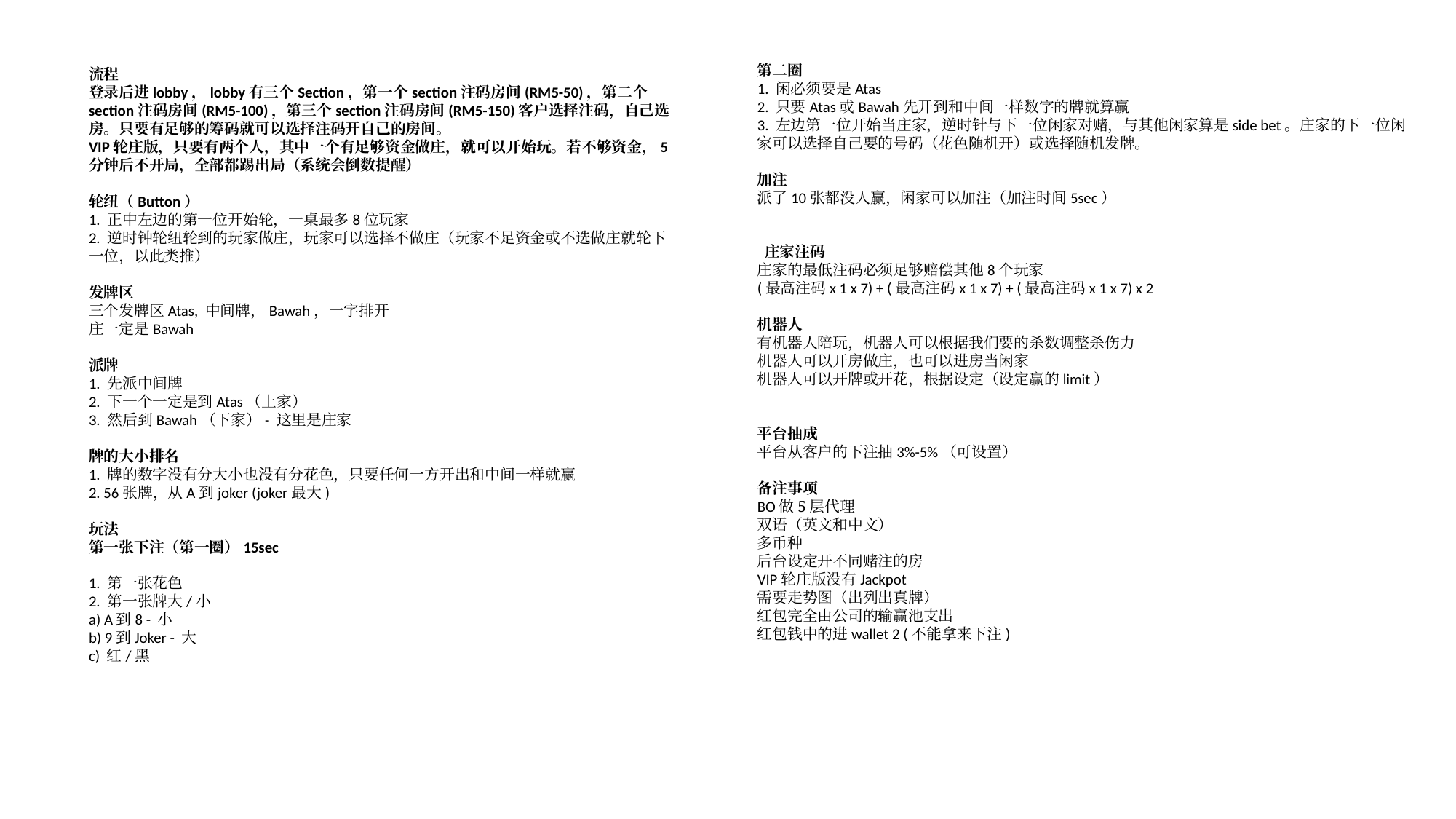

第二圈
1. 闲必须要是Atas
2. 只要Atas或Bawah先开到和中间一样数字的牌就算赢
3. 左边第一位开始当庄家，逆时针与下一位闲家对赌，与其他闲家算是side bet。庄家的下一位闲家可以选择自己要的号码（花色随机开）或选择随机发牌。

加注
派了10张都没人赢，闲家可以加注（加注时间5sec）

 庄家注码
庄家的最低注码必须足够赔偿其他8个玩家
(最高注码x 1 x 7) + (最高注码x 1 x 7) + (最高注码x 1 x 7) x 2

机器人
有机器人陪玩，机器人可以根据我们要的杀数调整杀伤力
机器人可以开房做庄，也可以进房当闲家
机器人可以开牌或开花，根据设定（设定赢的limit）

平台抽成
平台从客户的下注抽3%-5%（可设置）

备注事项
BO做5层代理
双语（英文和中文）
多币种
后台设定开不同赌注的房
VIP轮庄版没有Jackpot
需要走势图（出列出真牌）
红包完全由公司的输赢池支出
红包钱中的进wallet 2 (不能拿来下注)
流程
登录后进lobby，lobby有三个Section，第一个section注码房间(RM5-50)，第二个section注码房间(RM5-100)，第三个section注码房间(RM5-150)客户选择注码，自己选房。只要有足够的筹码就可以选择注码开自己的房间。
VIP轮庄版，只要有两个人，其中一个有足够资金做庄，就可以开始玩。若不够资金，5分钟后不开局，全部都踢出局（系统会倒数提醒）

轮纽（Button）
1. 正中左边的第一位开始轮，一桌最多8位玩家
2. 逆时钟轮纽轮到的玩家做庄，玩家可以选择不做庄（玩家不足资金或不选做庄就轮下一位，以此类推）

发牌区
三个发牌区Atas, 中间牌，Bawah，一字排开
庄一定是Bawah

派牌
1. 先派中间牌
2. 下一个一定是到Atas（上家）
3. 然后到Bawah（下家）- 这里是庄家

牌的大小排名
1. 牌的数字没有分大小也没有分花色，只要任何一方开出和中间一样就赢
2. 56张牌，从A到joker (joker最大)

玩法
第一张下注（第一圈）15sec

1. 第一张花色
2. 第一张牌大/小
a) A到8 - 小
b) 9到Joker - 大
c) 红/黑